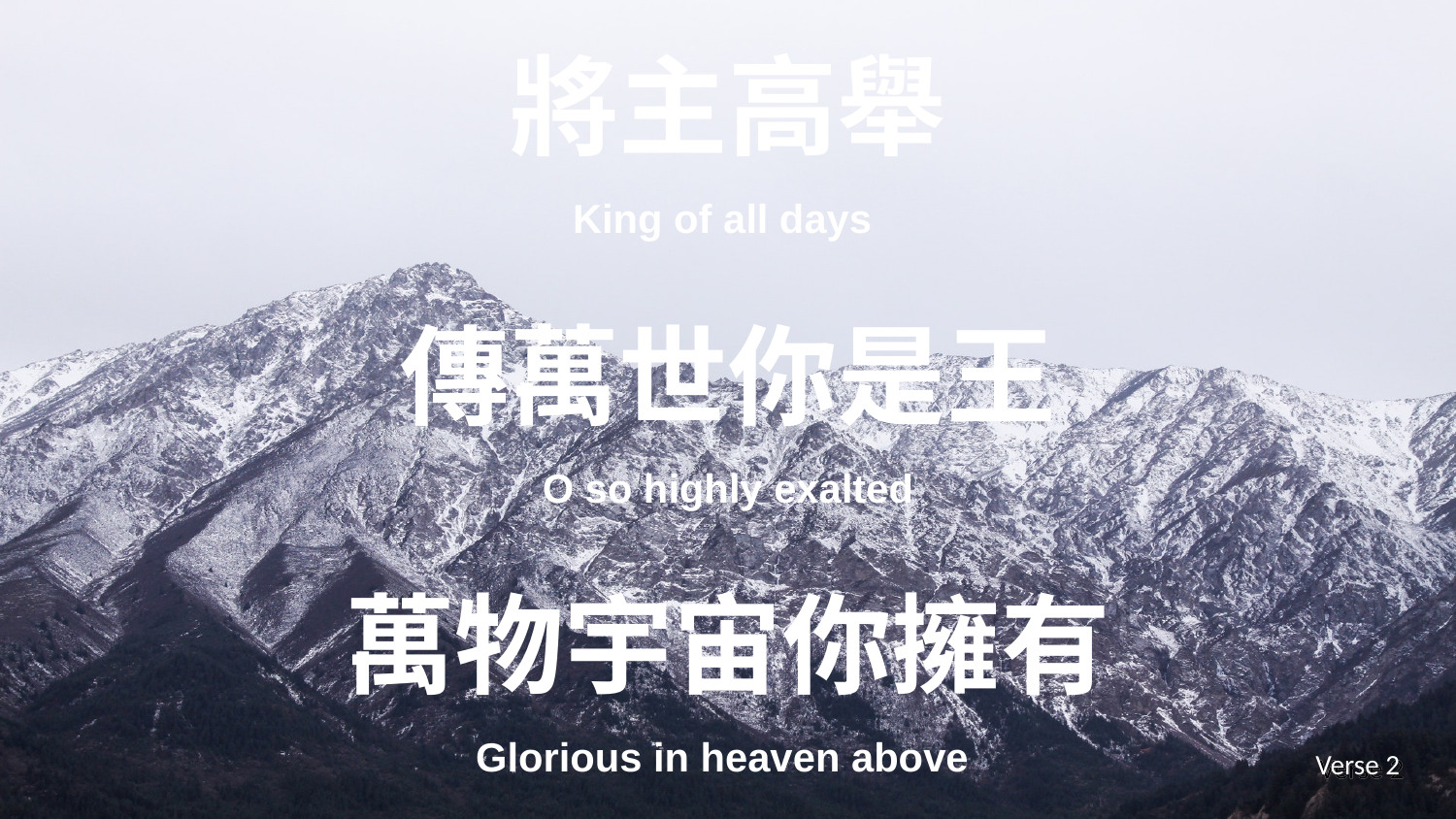

將主高舉
King of all days
傳萬世你是王
O so highly exalted
萬物宇宙你擁有
Glorious in heaven above

Verse 2